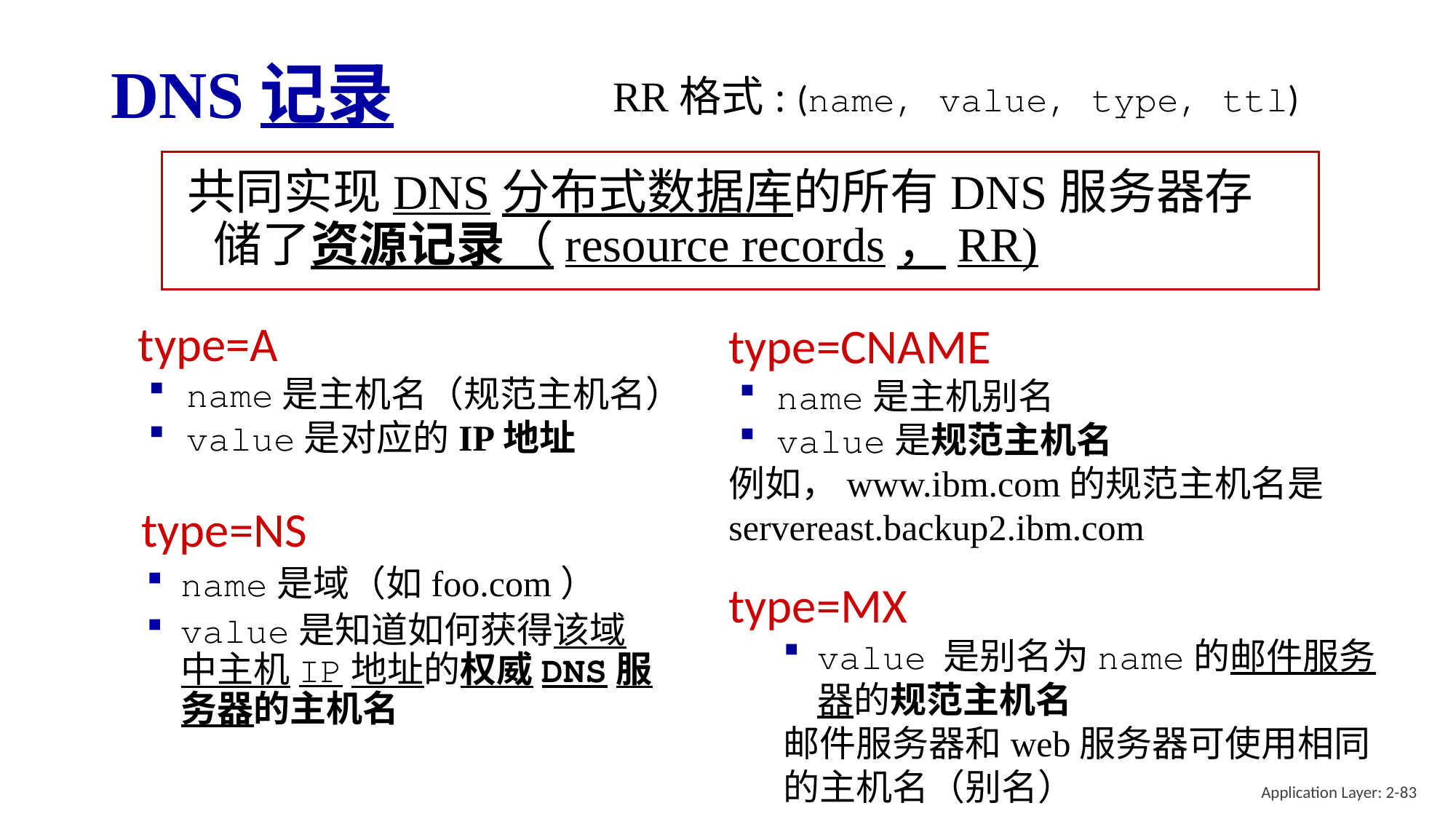

# DNS记录
RR格式: (name, value, type, ttl)

共同实现DNS分布式数据库的所有DNS服务器存储了资源记录（resource records，RR)
type=A
name是主机名（规范主机名）
value是对应的IP地址

type=CNAME
name是主机别名
value是规范主机名
例如，www.ibm.com的规范主机名是 servereast.backup2.ibm.com
type=NS
name是域（如foo.com）
value是知道如何获得该域中主机IP地址的权威DNS服务器的主机名
type=MX
value 是别名为name的邮件服务器的规范主机名
邮件服务器和web服务器可使用相同的主机名（别名）
Application Layer: 2-83